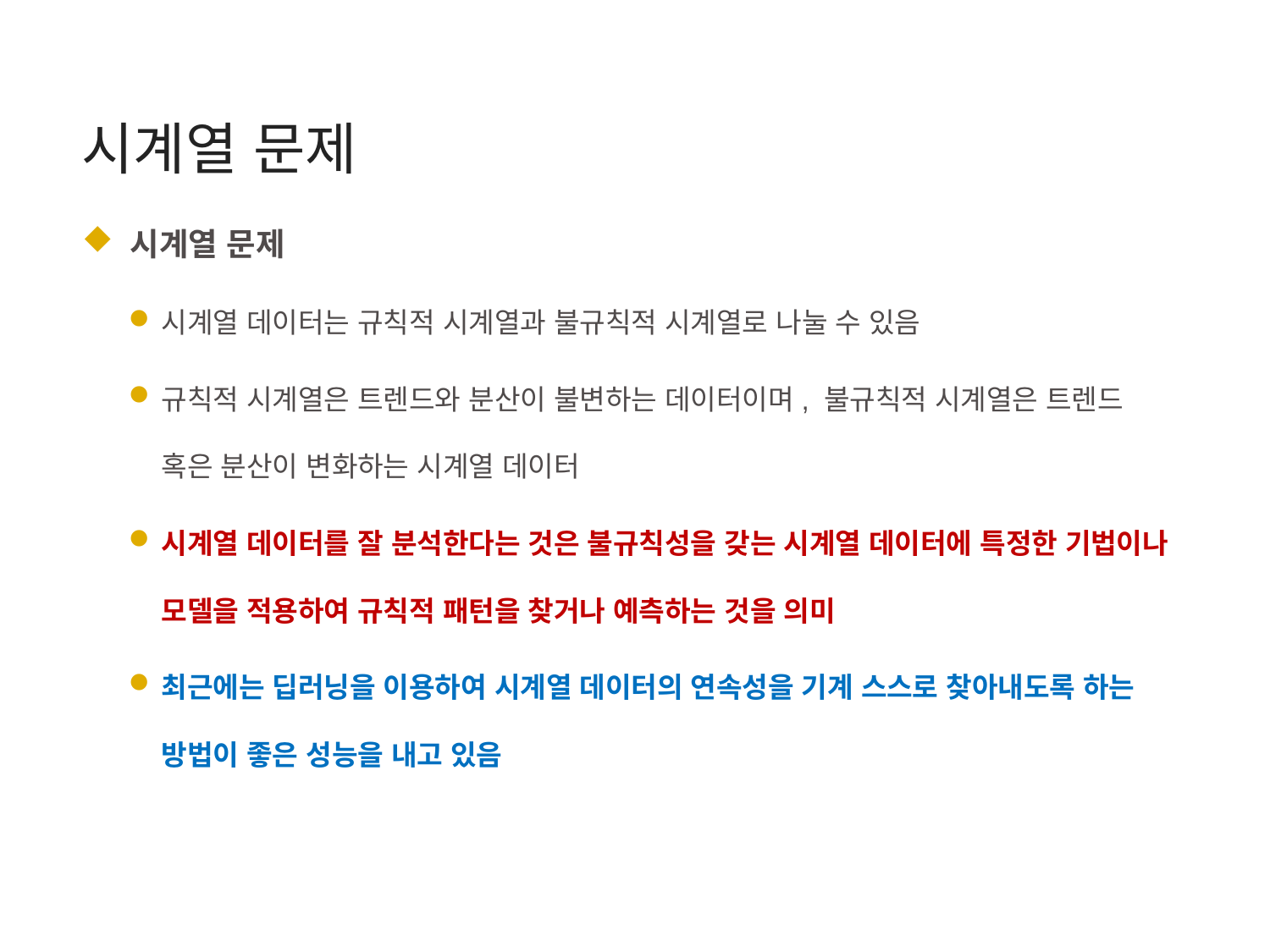

시계열 문제
 시계열 문제
시계열 데이터는 규칙적 시계열과 불규칙적 시계열로 나눌 수 있음
규칙적 시계열은 트렌드와 분산이 불변하는 데이터이며, 불규칙적 시계열은 트렌드 혹은 분산이 변화하는 시계열 데이터
시계열 데이터를 잘 분석한다는 것은 불규칙성을 갖는 시계열 데이터에 특정한 기법이나 모델을 적용하여 규칙적 패턴을 찾거나 예측하는 것을 의미
최근에는 딥러닝을 이용하여 시계열 데이터의 연속성을 기계 스스로 찾아내도록 하는 방법이 좋은 성능을 내고 있음